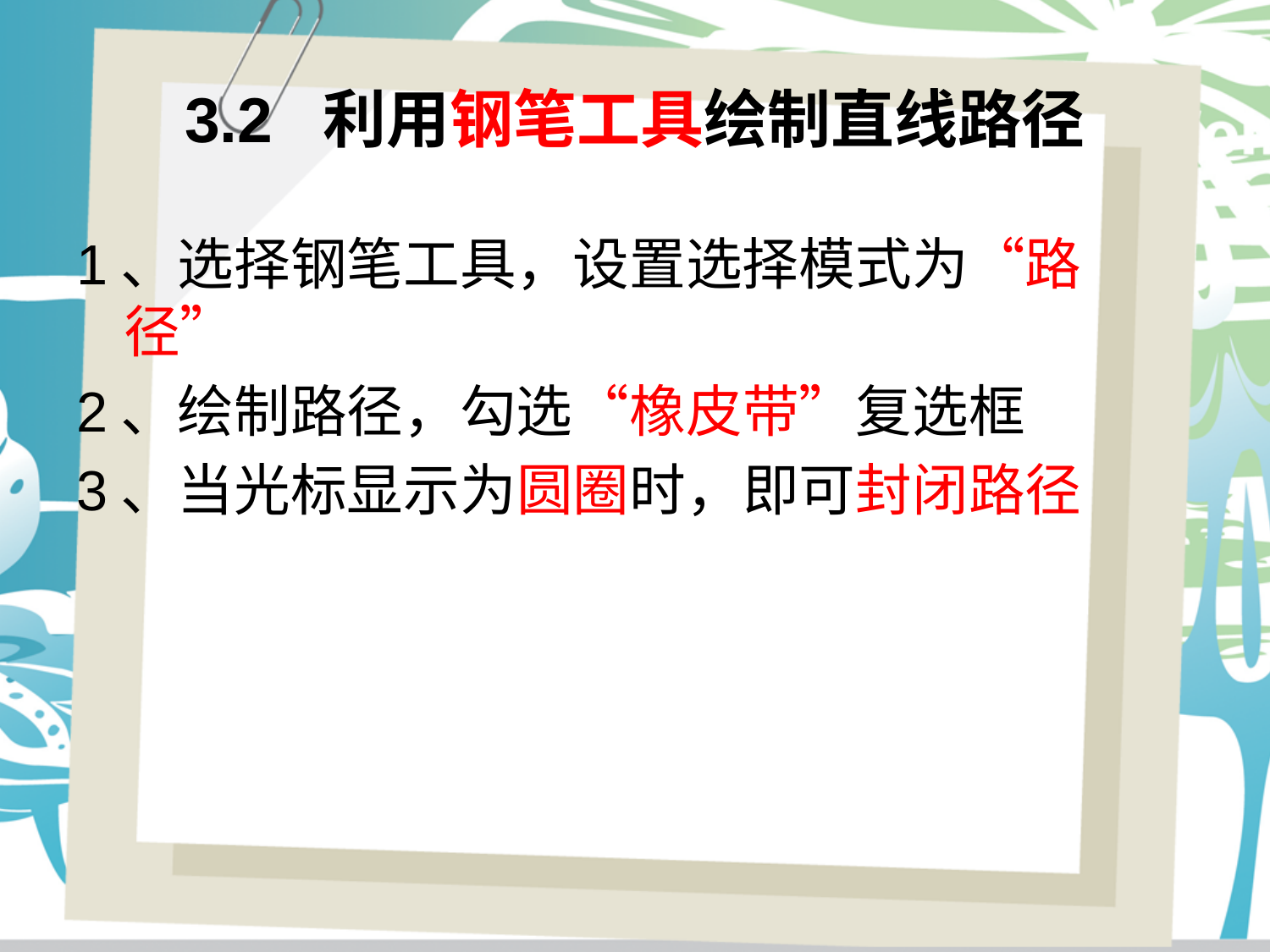

# 3.2  利用钢笔工具绘制直线路径
1、选择钢笔工具，设置选择模式为“路径”
2、绘制路径，勾选“橡皮带”复选框
3、当光标显示为圆圈时，即可封闭路径